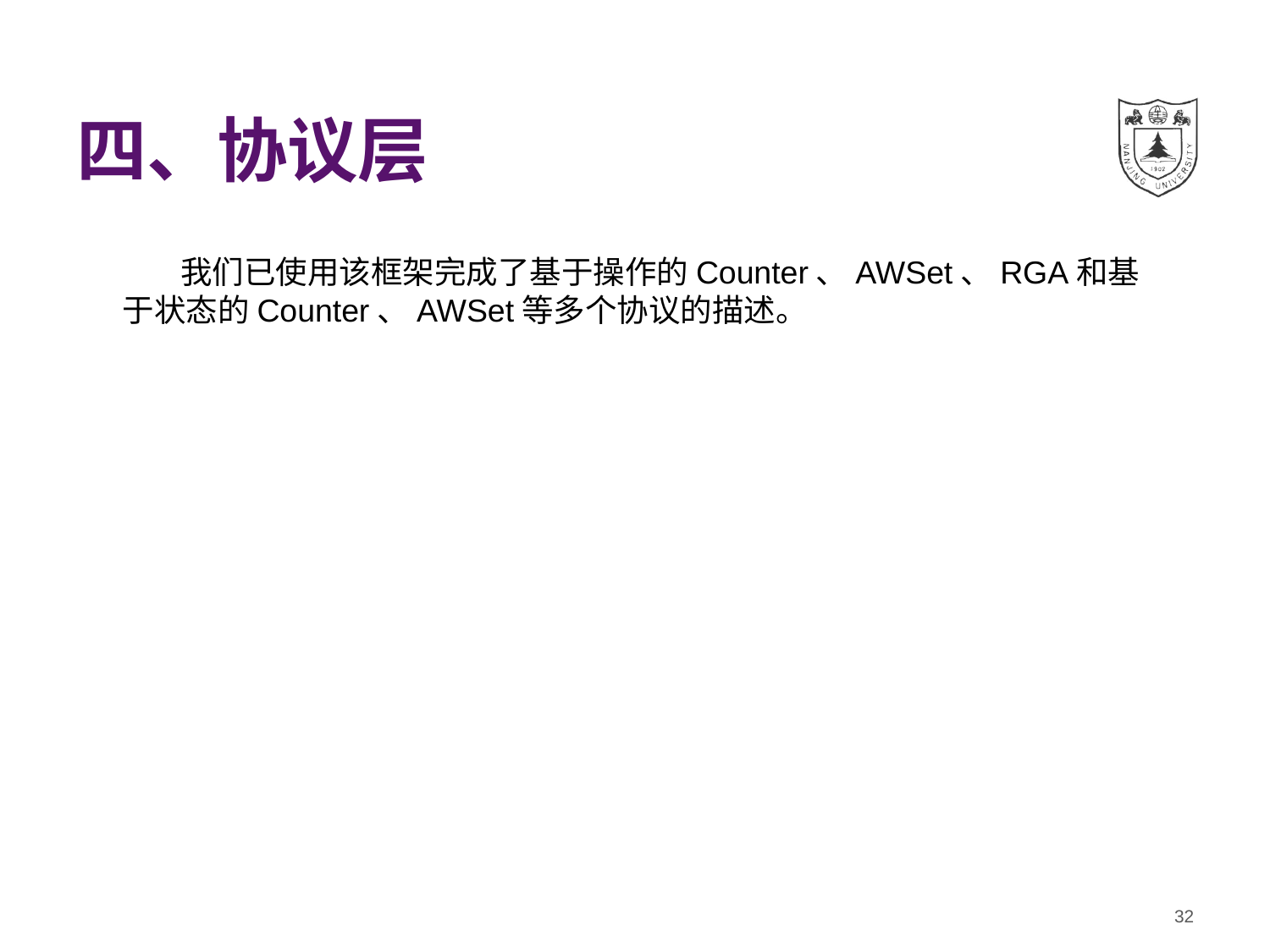

# 四、协议层
       我们已使用该框架完成了基于操作的Counter、AWSet、RGA和基于状态的Counter、AWSet等多个协议的描述。

32